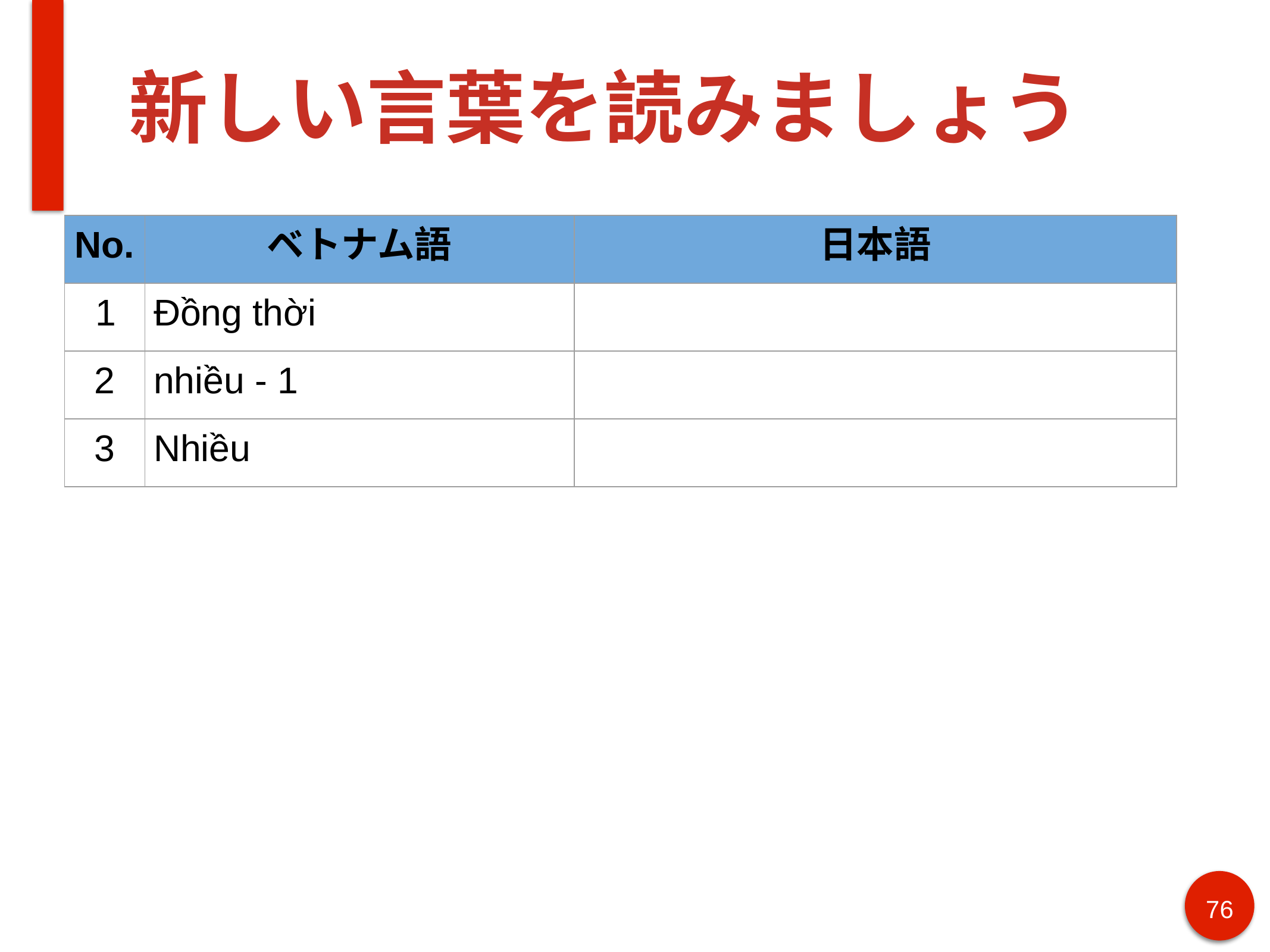

# 新しい言葉を読みましょう
| No. | ベトナム語 | 日本語 |
| --- | --- | --- |
| 1 | Đồng thời |  |
| 2 | nhiều - 1 |  |
| 3 | Nhiều |  |
76